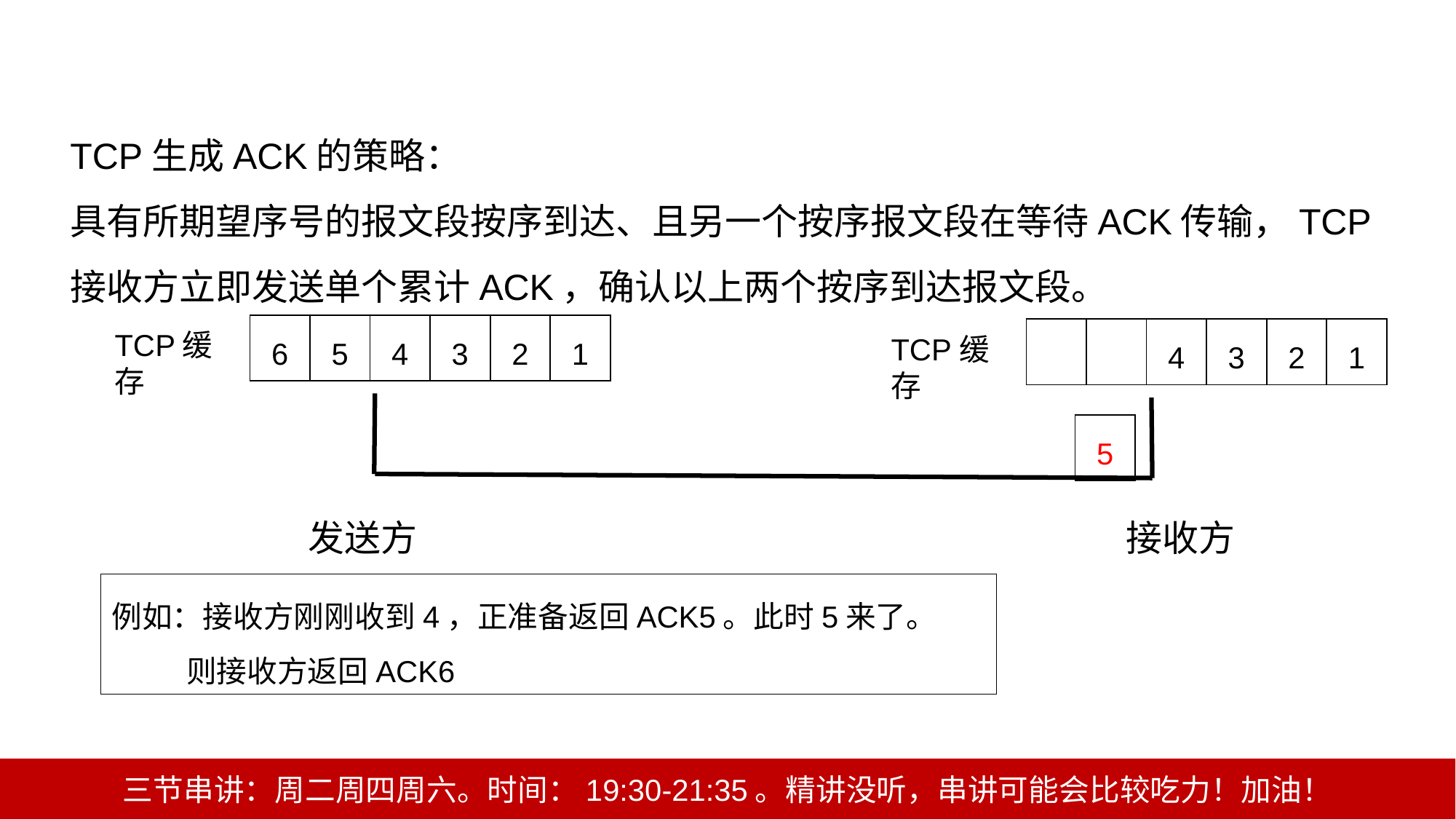

TCP生成ACK的策略：
具有所期望序号的报文段按序到达、且另一个按序报文段在等待ACK传输，TCP接收方立即发送单个累计ACK，确认以上两个按序到达报文段。
| 6 | 5 | 4 | 3 | 2 | 1 |
| --- | --- | --- | --- | --- | --- |
|  |  | 4 | 3 | 2 | 1 |
| --- | --- | --- | --- | --- | --- |
TCP缓存
TCP缓存
| 5 |
| --- |
发送方
接收方
例如：接收方刚刚收到4，正准备返回ACK5。此时5来了。
          则接收方返回ACK6